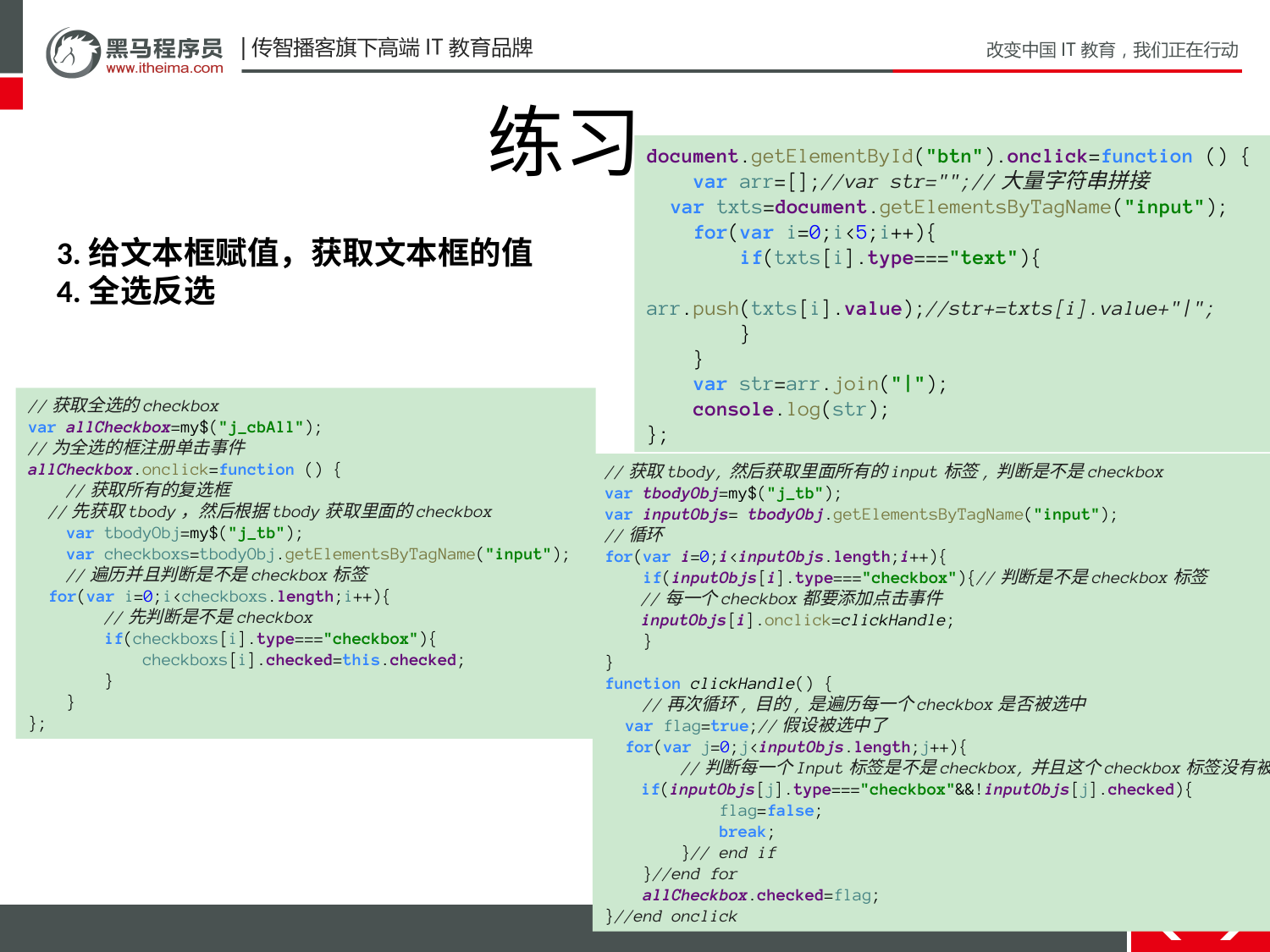

练习
document.getElementById("btn").onclick=function () {
    var arr=[];//var str="";//大量字符串拼接
    var txts=document.getElementsByTagName("input");
    for(var i=0;i<5;i++){
        if(txts[i].type==="text"){
            arr.push(txts[i].value);//str+=txts[i].value+"|";
        }
    }
    var str=arr.join("|");
    console.log(str);
};
3.给文本框赋值，获取文本框的值
4.全选反选
//获取全选的checkbox
var allCheckbox=my$("j_cbAll");
//为全选的框注册单击事件
allCheckbox.onclick=function () {
    //获取所有的复选框
    //先获取tbody，然后根据tbody获取里面的checkbox
    var tbodyObj=my$("j_tb");
    var checkboxs=tbodyObj.getElementsByTagName("input");
    //遍历并且判断是不是checkbox标签
    for(var i=0;i<checkboxs.length;i++){
        //先判断是不是checkbox
        if(checkboxs[i].type==="checkbox"){
            checkboxs[i].checked=this.checked;
        }
    }
};
//获取tbody,然后获取里面所有的input标签,判断是不是checkbox
var tbodyObj=my$("j_tb");
var inputObjs= tbodyObj.getElementsByTagName("input");
//循环
for(var i=0;i<inputObjs.length;i++){
    if(inputObjs[i].type==="checkbox"){//判断是不是checkbox标签
        //每一个checkbox都要添加点击事件
        inputObjs[i].onclick=clickHandle;
    }
}
function clickHandle() {
    //再次循环,目的,是遍历每一个checkbox是否被选中
    var flag=true;//假设被选中了
    for(var j=0;j<inputObjs.length;j++){
        //判断每一个Input标签是不是checkbox,并且这个checkbox标签没有被选中
        if(inputObjs[j].type==="checkbox"&&!inputObjs[j].checked){
            flag=false;
            break;
        }// end if
    }//end for
    allCheckbox.checked=flag;
}//end onclick